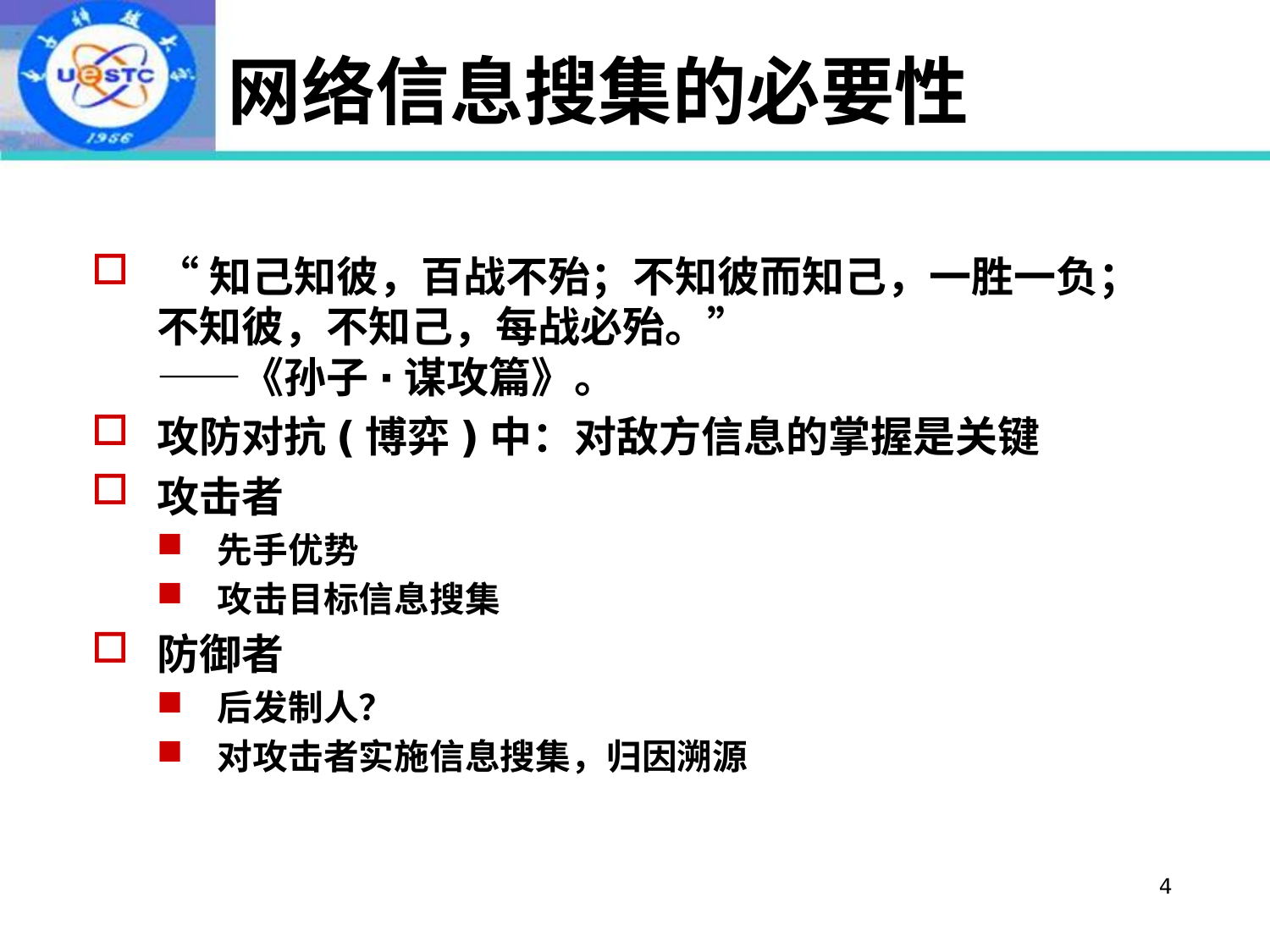

# 网络信息搜集的必要性
“知己知彼，百战不殆；不知彼而知己，一胜一负；不知彼，不知己，每战必殆。”
——《孙子·谋攻篇》。
攻防对抗(博弈)中：对敌方信息的掌握是关键
攻击者
先手优势
攻击目标信息搜集
防御者
后发制人？
对攻击者实施信息搜集，归因溯源
4